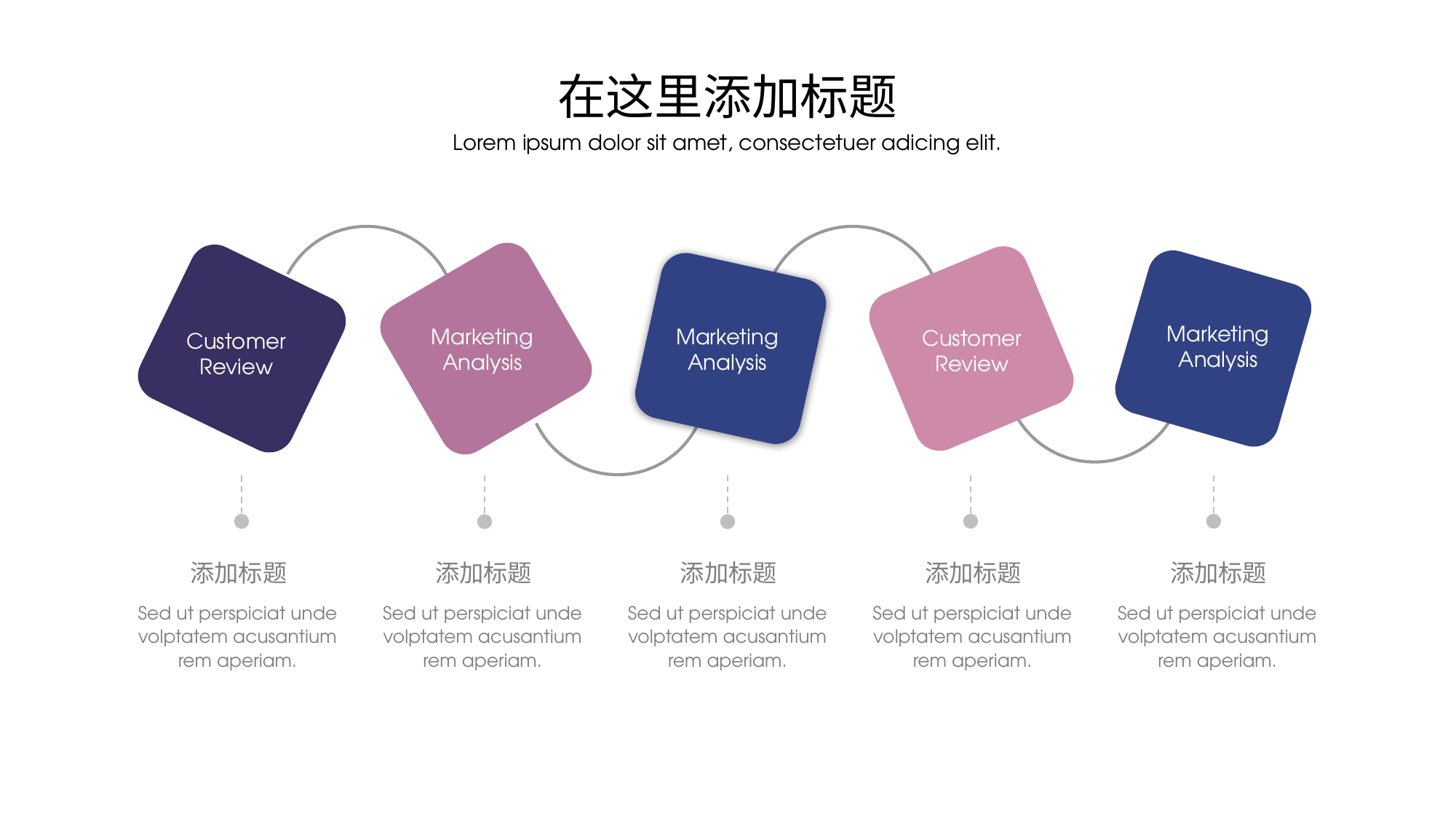

在这里添加标题
Lorem ipsum dolor sit amet, consectetuer adicing elit.

Marketing Analysis
Marketing Analysis
Marketing Analysis
Customer Review
Customer Review

添加标题
添加标题
添加标题
添加标题
添加标题
Sed ut perspiciat unde volptatem acusantium rem aperiam.
Sed ut perspiciat unde volptatem acusantium rem aperiam.
Sed ut perspiciat unde volptatem acusantium rem aperiam.
Sed ut perspiciat unde volptatem acusantium rem aperiam.
Sed ut perspiciat unde volptatem acusantium rem aperiam.